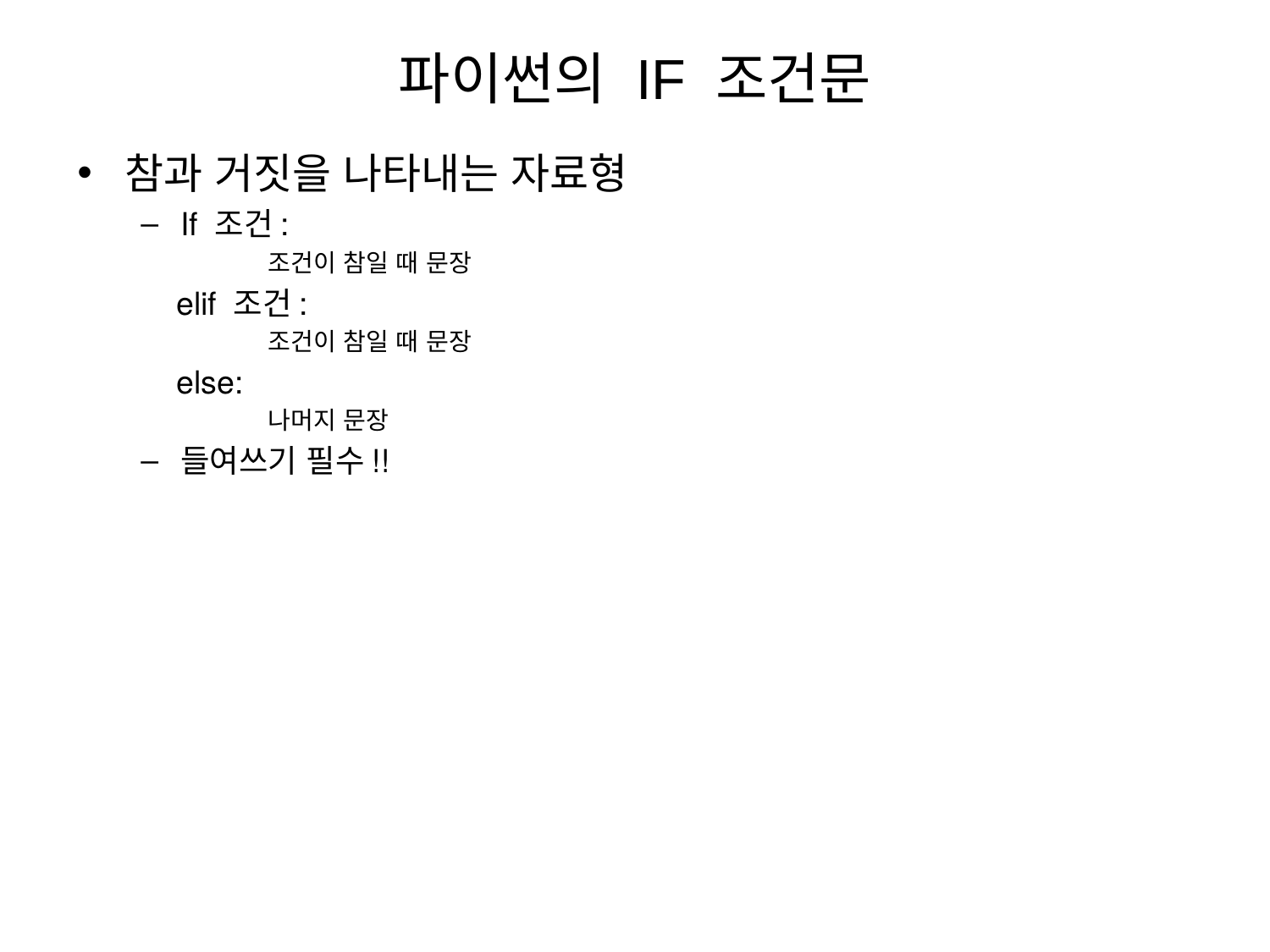

# 파이썬의 IF 조건문
참과 거짓을 나타내는 자료형
If 조건:
조건이 참일 때 문장
    elif 조건:
조건이 참일 때 문장
    else:
나머지 문장
들여쓰기 필수!!